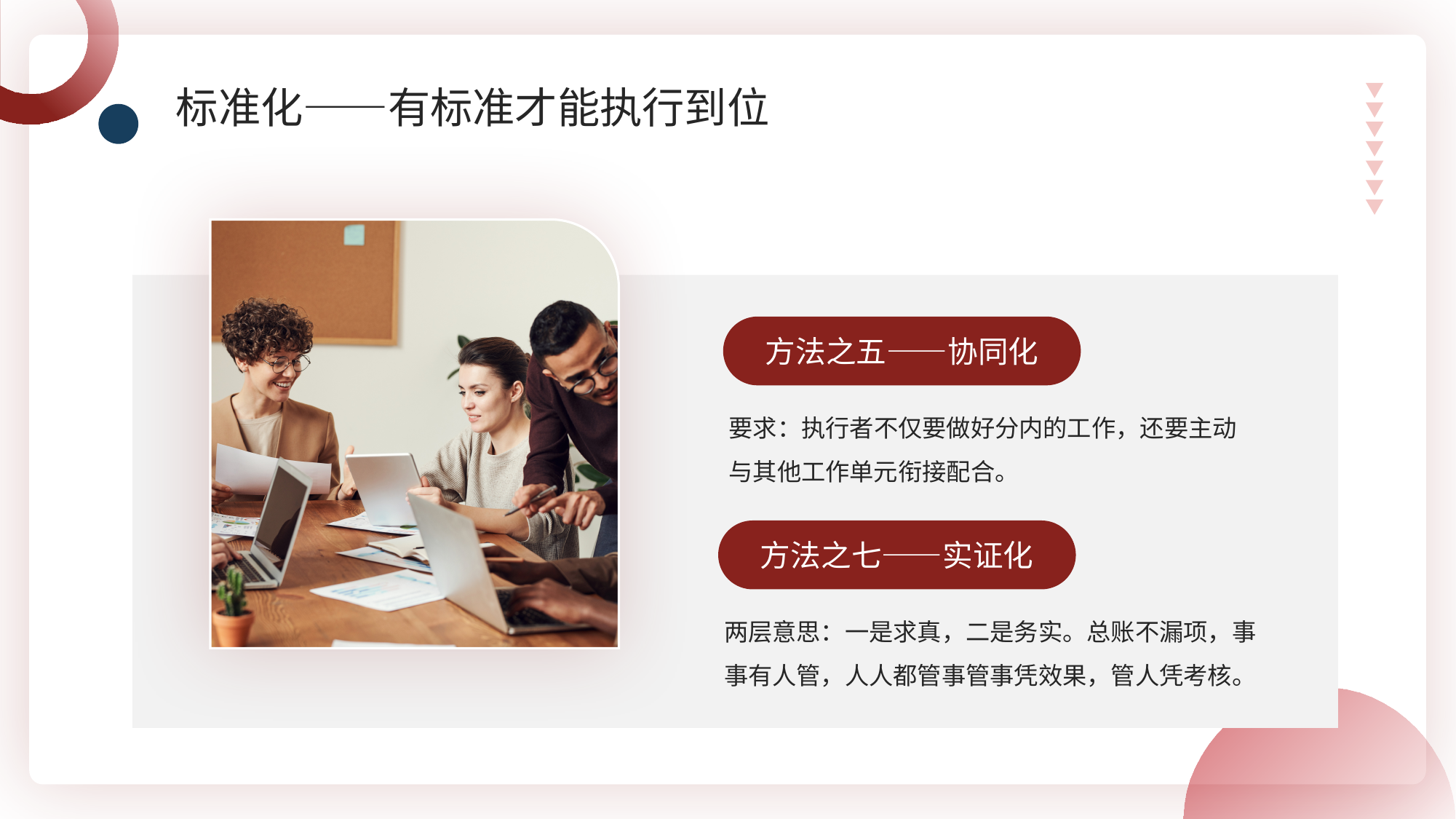

标准化——有标准才能执行到位

方法之五——协同化
要求：执行者不仅要做好分内的工作，还要主动与其他工作单元衔接配合。
方法之七——实证化
两层意思：一是求真，二是务实。总账不漏项，事事有人管，人人都管事管事凭效果，管人凭考核。